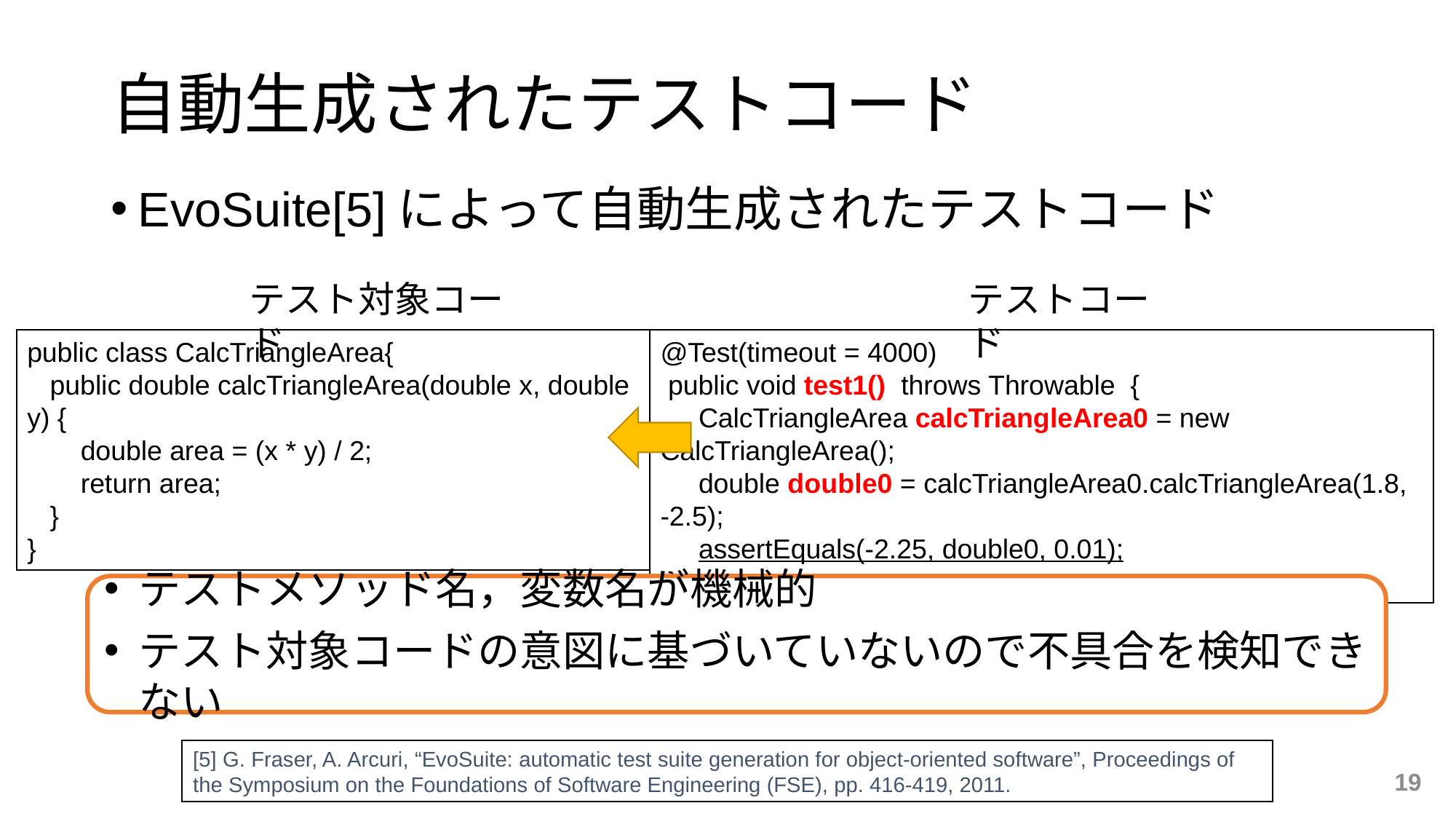

# 自動生成されたテストコード
EvoSuite[5]によって自動生成されたテストコード
テスト対象コード
テストコード
public class CalcTriangleArea{
   public double calcTriangleArea(double x, double y) {
       double area = (x * y) / 2;
       return area;
   }
}
@Test(timeout = 4000)
 public void test1()  throws Throwable  {
     CalcTriangleArea calcTriangleArea0 = new CalcTriangleArea();
     double double0 = calcTriangleArea0.calcTriangleArea(1.8, -2.5);
     assertEquals(-2.25, double0, 0.01);
 }

テストメソッド名，変数名が機械的

テスト対象コードの意図に基づいていないので不具合を検知できない
[5] G. Fraser, A. Arcuri, “EvoSuite: automatic test suite generation for object-oriented software”, Proceedings of the Symposium on the Foundations of Software Engineering (FSE), pp. 416-419, 2011.
19